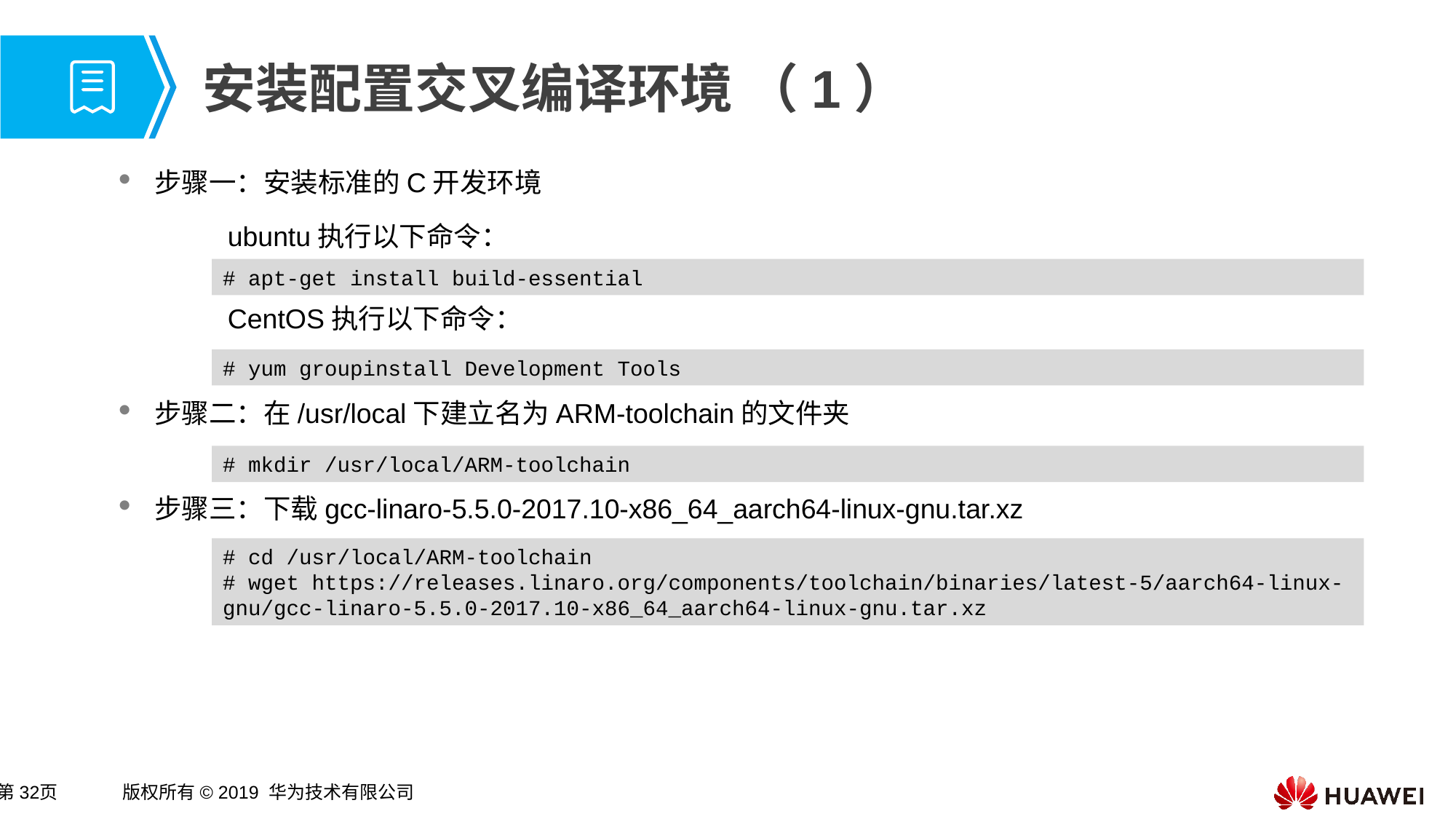

# 安装配置交叉编译环境 （1）
步骤一：安装标准的C开发环境
	ubuntu执行以下命令：

	CentOS执行以下命令：

步骤二：在/usr/local下建立名为ARM-toolchain的文件夹

步骤三：下载gcc-linaro-5.5.0-2017.10-x86_64_aarch64-linux-gnu.tar.xz

# apt-get install build-essential
# yum groupinstall Development Tools
# mkdir /usr/local/ARM-toolchain
# cd /usr/local/ARM-toolchain
# wget https://releases.linaro.org/components/toolchain/binaries/latest-5/aarch64-linux-gnu/gcc-linaro-5.5.0-2017.10-x86_64_aarch64-linux-gnu.tar.xz